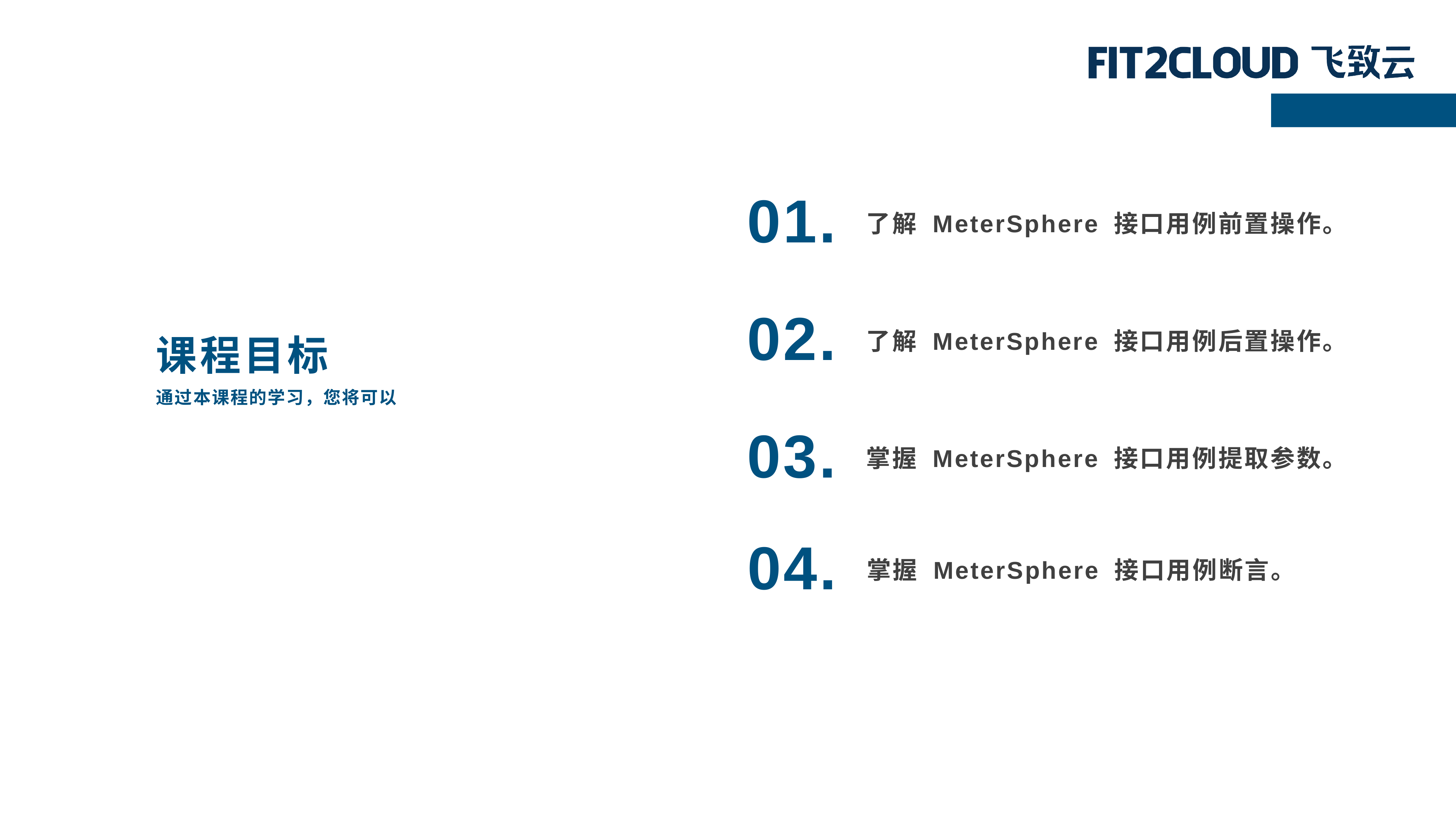

01.
了解 MeterSphere 接口用例前置操作。
课程目标
了解 MeterSphere 接口用例后置操作。
02.
通过本课程的学习，您将可以
03.
掌握 MeterSphere 接口用例提取参数。
04.
掌握 MeterSphere 接口用例断言。